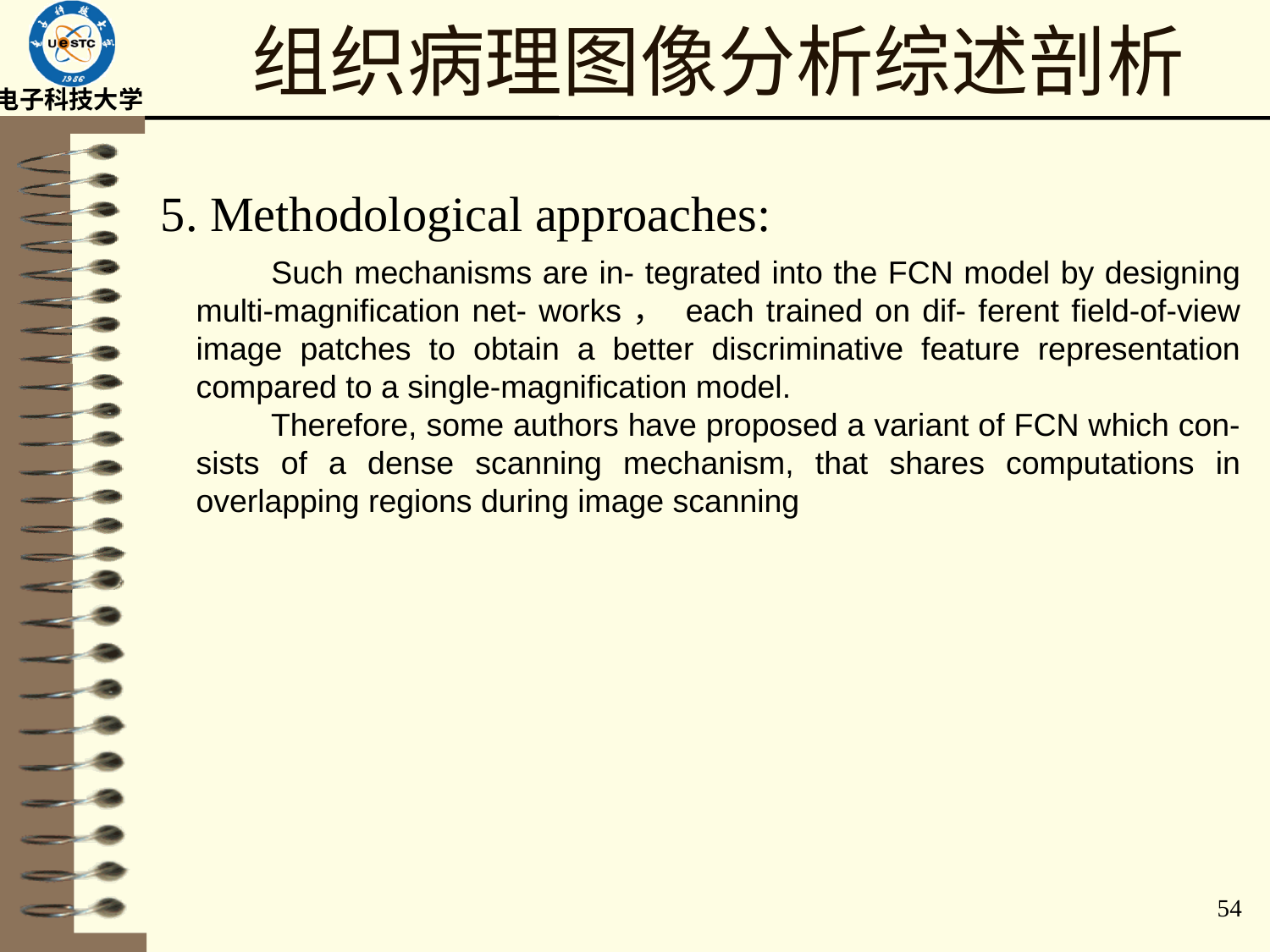

# 组织病理图像分析综述剖析
5. Methodological approaches:

       Such mechanisms are in- tegrated into the FCN model by designing multi-magnification net- works， each trained on dif- ferent field-of-view image patches to obtain a better discriminative feature representation compared to a single-magnification model.
        Therefore, some authors have proposed a variant of FCN which con- sists of a dense scanning mechanism, that shares computations in overlapping regions during image scanning

54